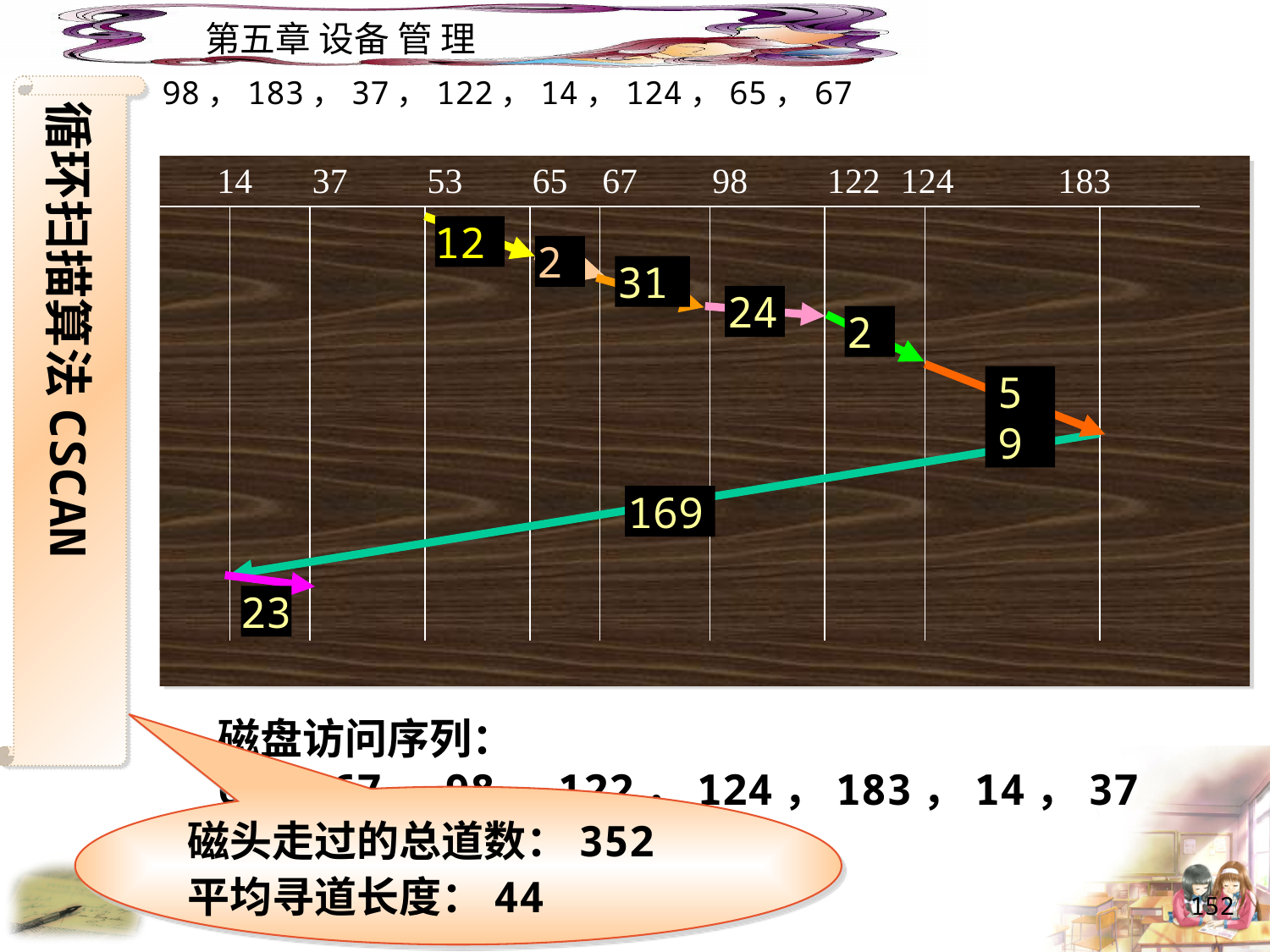

98，183，37，122，14，124，65，67
循环扫描算法CSCAN

| 14 |  | 37 | 53 | 65 | 67 | 98 | 122 | 124 |  | 183 |  |
| --- | --- | --- | --- | --- | --- | --- | --- | --- | --- | --- | --- |
|  |  |  |  |  |  |  |  |  |  |  |  |

12
2

31

24

2

59

169

23
磁盘访问序列： 65，67，98，122，124，183，14，37
磁头走过的总道数：352
平均寻道长度：44
152